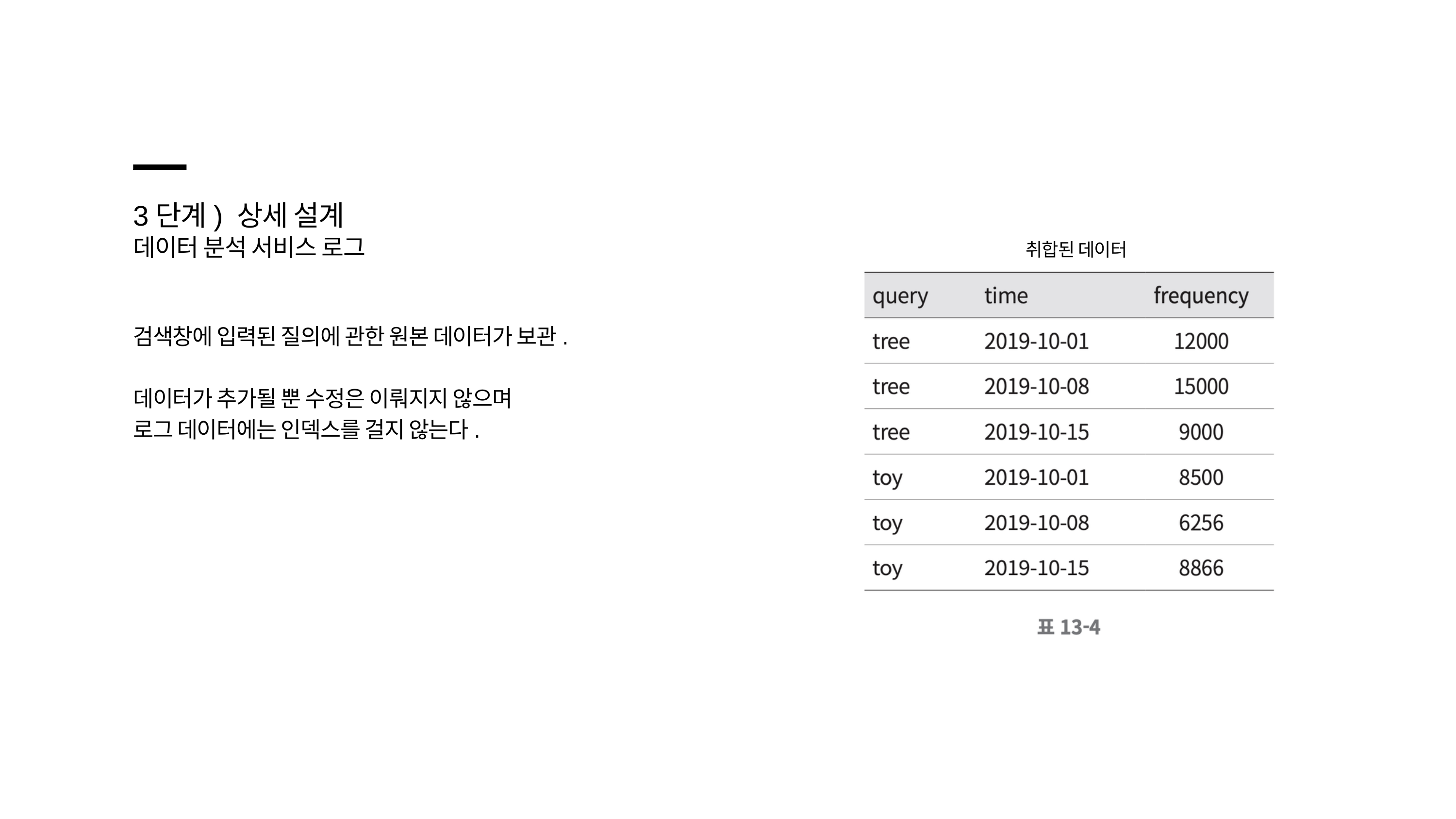

3단계) 상세 설계
데이터 분석 서비스 로그
취합된 데이터

검색창에 입력된 질의에 관한 원본 데이터가 보관.

데이터가 추가될 뿐 수정은 이뤄지지 않으며
로그 데이터에는 인덱스를 걸지 않는다.